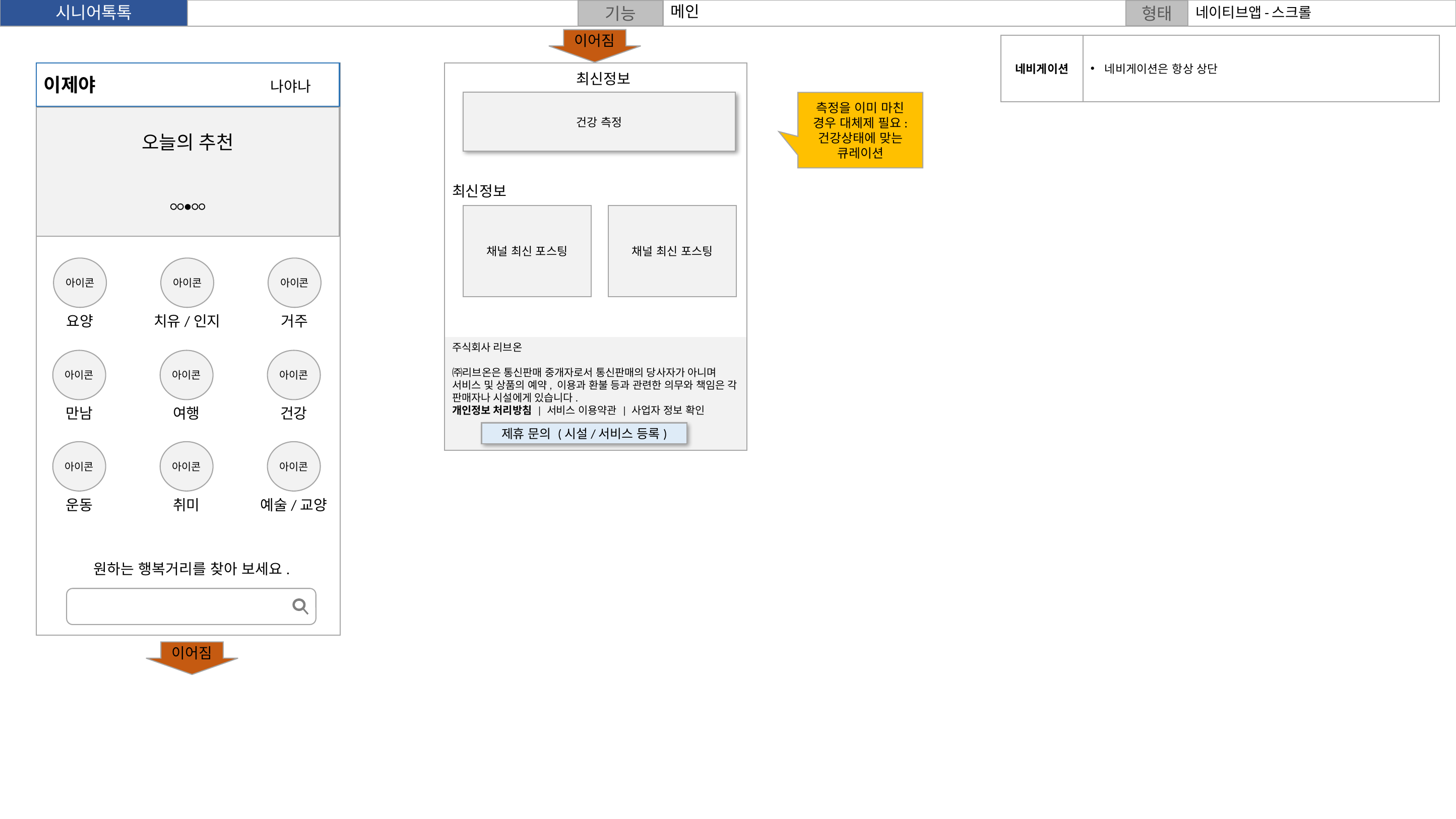

메인

네이티브앱-스크롤
이어짐
네비게이션
네비게이션은 항상 상단
이제야	                		나야나

최신정보
측정을 이미 마친 경우 대체제 필요: 건강상태에 맞는 큐레이션
건강 측정
오늘의 추천

○○●○○
최신정보
채널 최신 포스팅
채널 최신 포스팅
아이콘
아이콘
아이콘
요양
치유/인지
거주
주식회사 리브온

㈜리브온은 통신판매 중개자로서 통신판매의 당사자가 아니며 서비스 및 상품의 예약, 이용과 환불 등과 관련한 의무와 책임은 각 판매자나 시설에게 있습니다.
개인정보 처리방침 | 서비스 이용약관 | 사업자 정보 확인

아이콘
아이콘
아이콘
만남
여행
건강
제휴 문의 (시설/서비스 등록)
아이콘
아이콘
아이콘
운동
취미
예술/교양
원하는 행복거리를 찾아 보세요.

이어짐